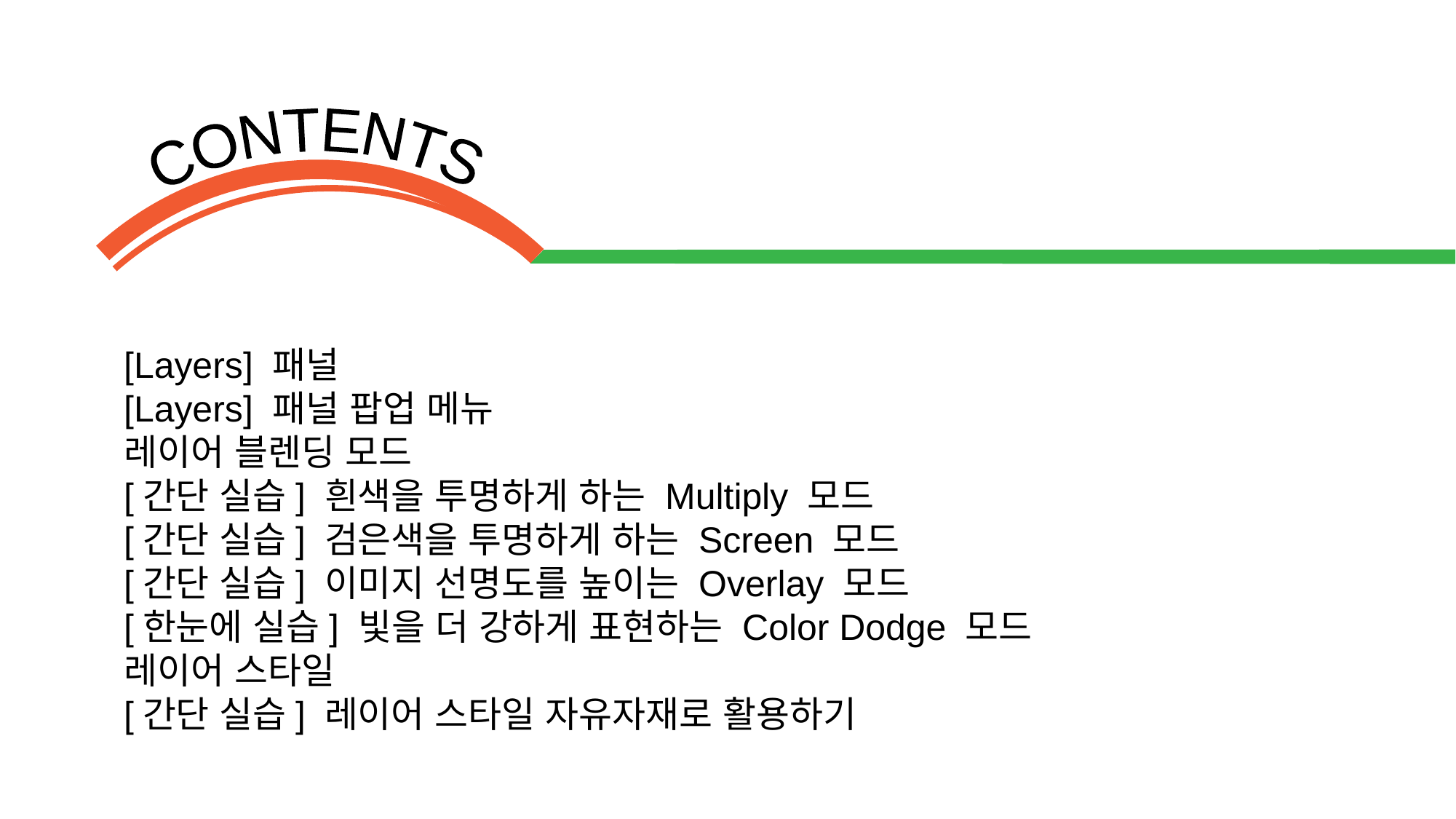

[Layers] 패널
[Layers] 패널 팝업 메뉴
레이어 블렌딩 모드
[간단 실습] 흰색을 투명하게 하는 Multiply 모드
[간단 실습] 검은색을 투명하게 하는 Screen 모드
[간단 실습] 이미지 선명도를 높이는 Overlay 모드
[한눈에 실습] 빛을 더 강하게 표현하는 Color Dodge 모드
레이어 스타일
[간단 실습] 레이어 스타일 자유자재로 활용하기